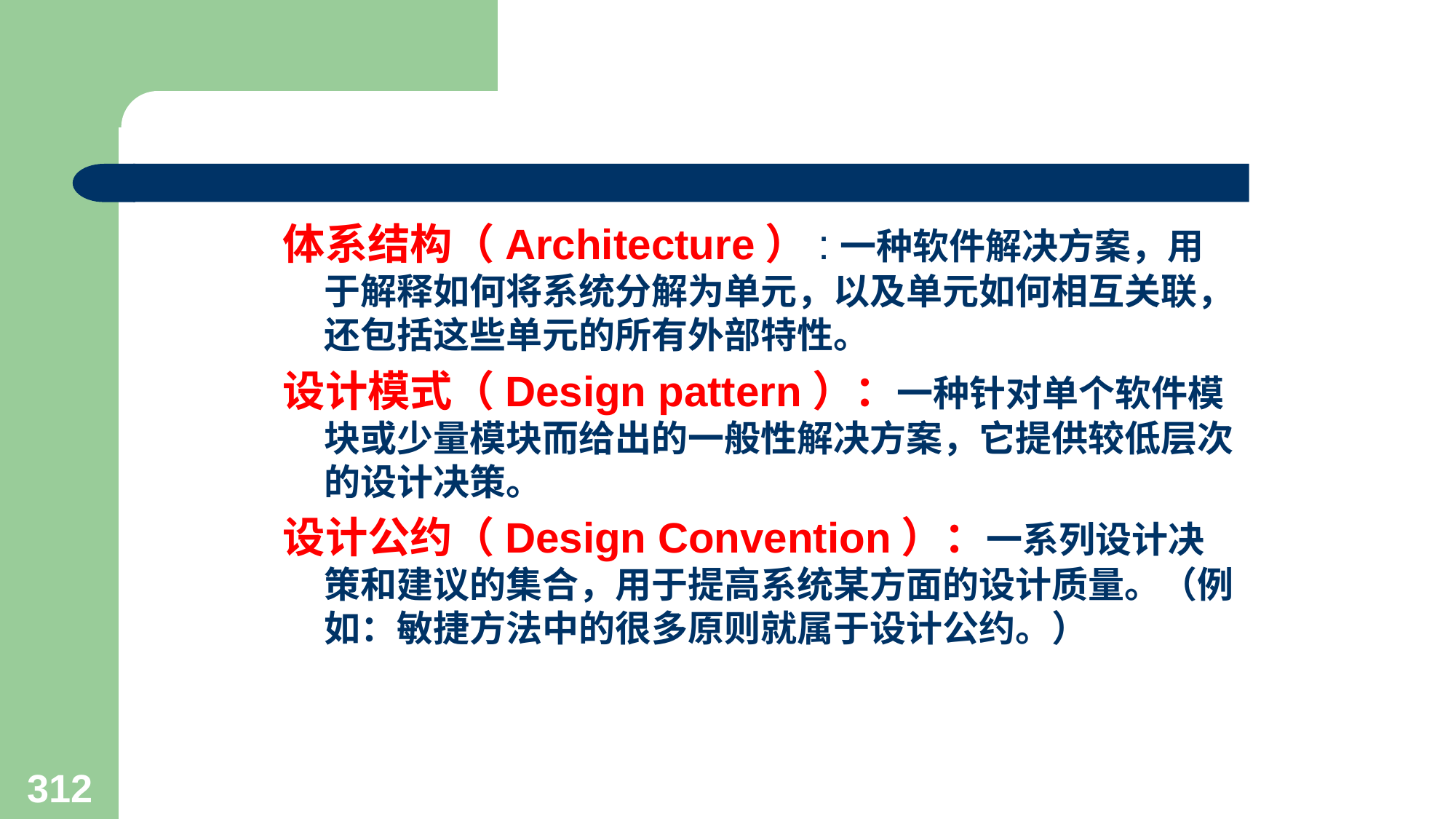

#
体系结构（Architecture）:一种软件解决方案，用于解释如何将系统分解为单元，以及单元如何相互关联，还包括这些单元的所有外部特性。
设计模式（Design pattern）：一种针对单个软件模块或少量模块而给出的一般性解决方案，它提供较低层次的设计决策。
设计公约（Design Convention）：一系列设计决策和建议的集合，用于提高系统某方面的设计质量。（例如：敏捷方法中的很多原则就属于设计公约。）
312